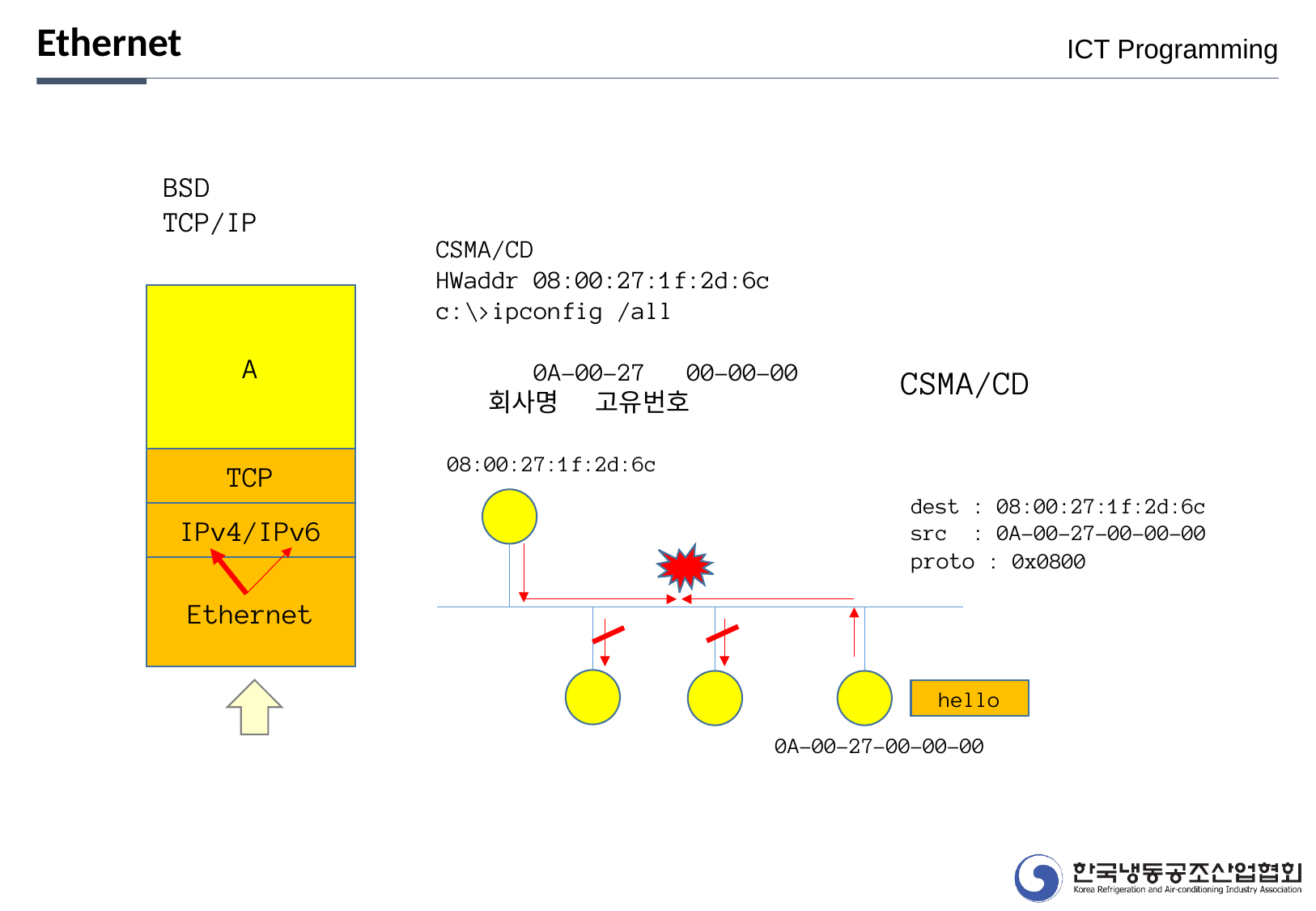

Ethernet
ICT Programming
BSD
TCP/IP
CSMA/CD
HWaddr 08:00:27:1f:2d:6c
c:\>ipconfig /all

       0A-00-27   00-00-00
        회사명     고유번호
A
CSMA/CD
08:00:27:1f:2d:6c

TCP
dest : 08:00:27:1f:2d:6c
src  : 0A-00-27-00-00-00
proto : 0x0800

IPv4/IPv6

Ethernet

hello
0A-00-27-00-00-00